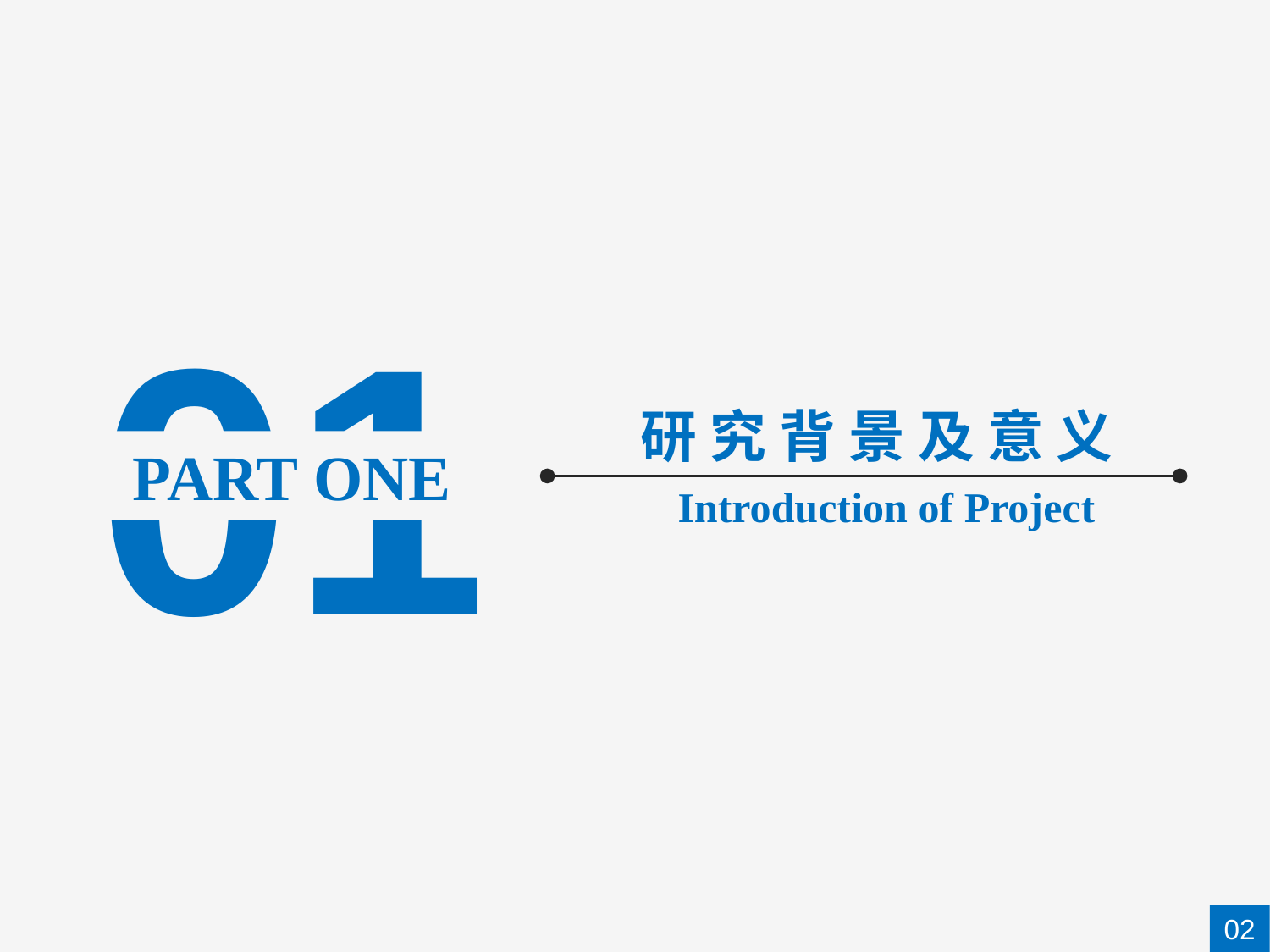

01
 研 究 背 景 及 意 义
PART ONE

Introduction of Project

02